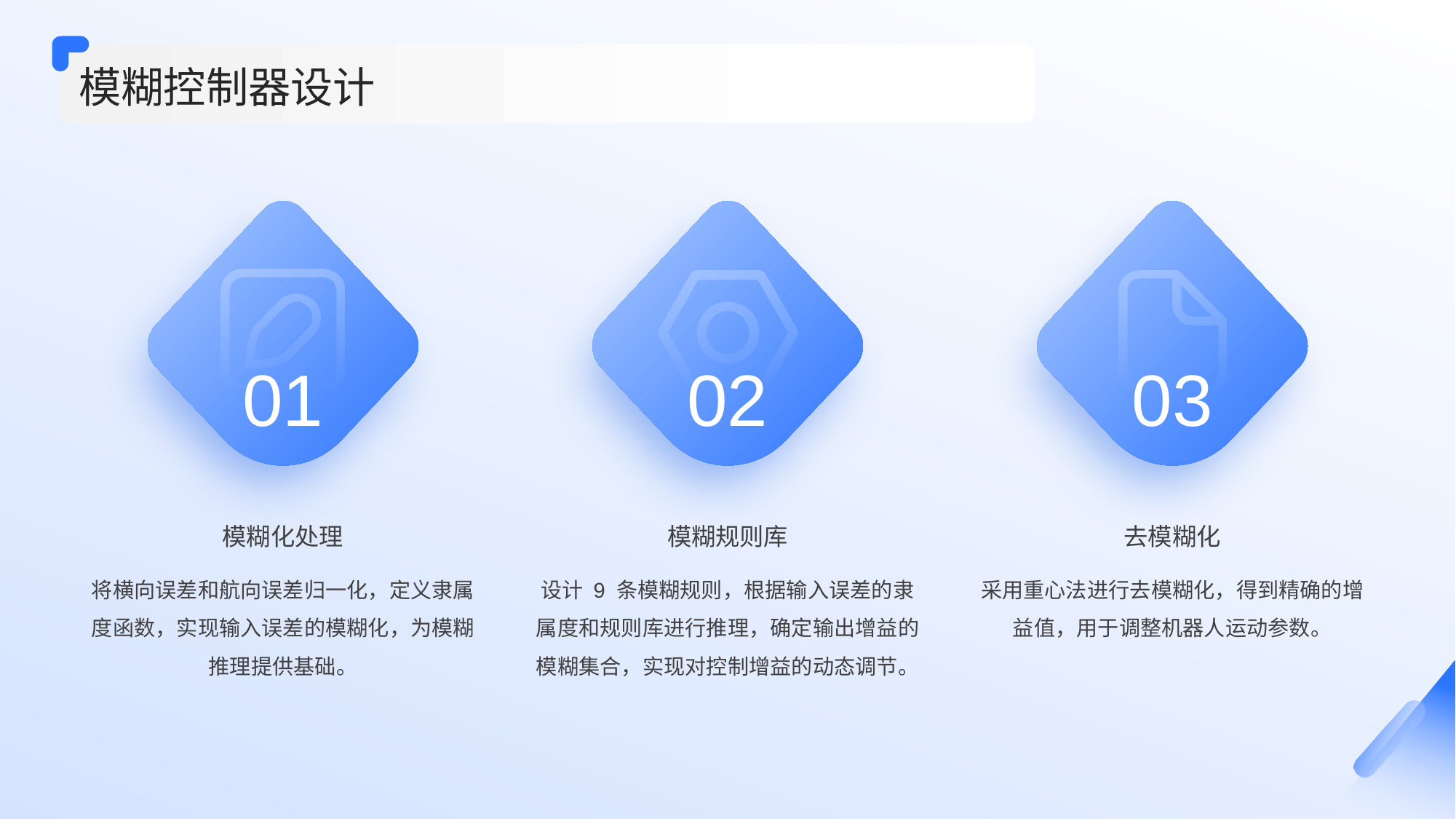

模糊控制器设计

01
02
03
模糊化处理
模糊规则库
去模糊化
将横向误差和航向误差归一化，定义隶属度函数，实现输入误差的模糊化，为模糊推理提供基础。
设计 9 条模糊规则，根据输入误差的隶属度和规则库进行推理，确定输出增益的模糊集合，实现对控制增益的动态调节。
采用重心法进行去模糊化，得到精确的增益值，用于调整机器人运动参数。